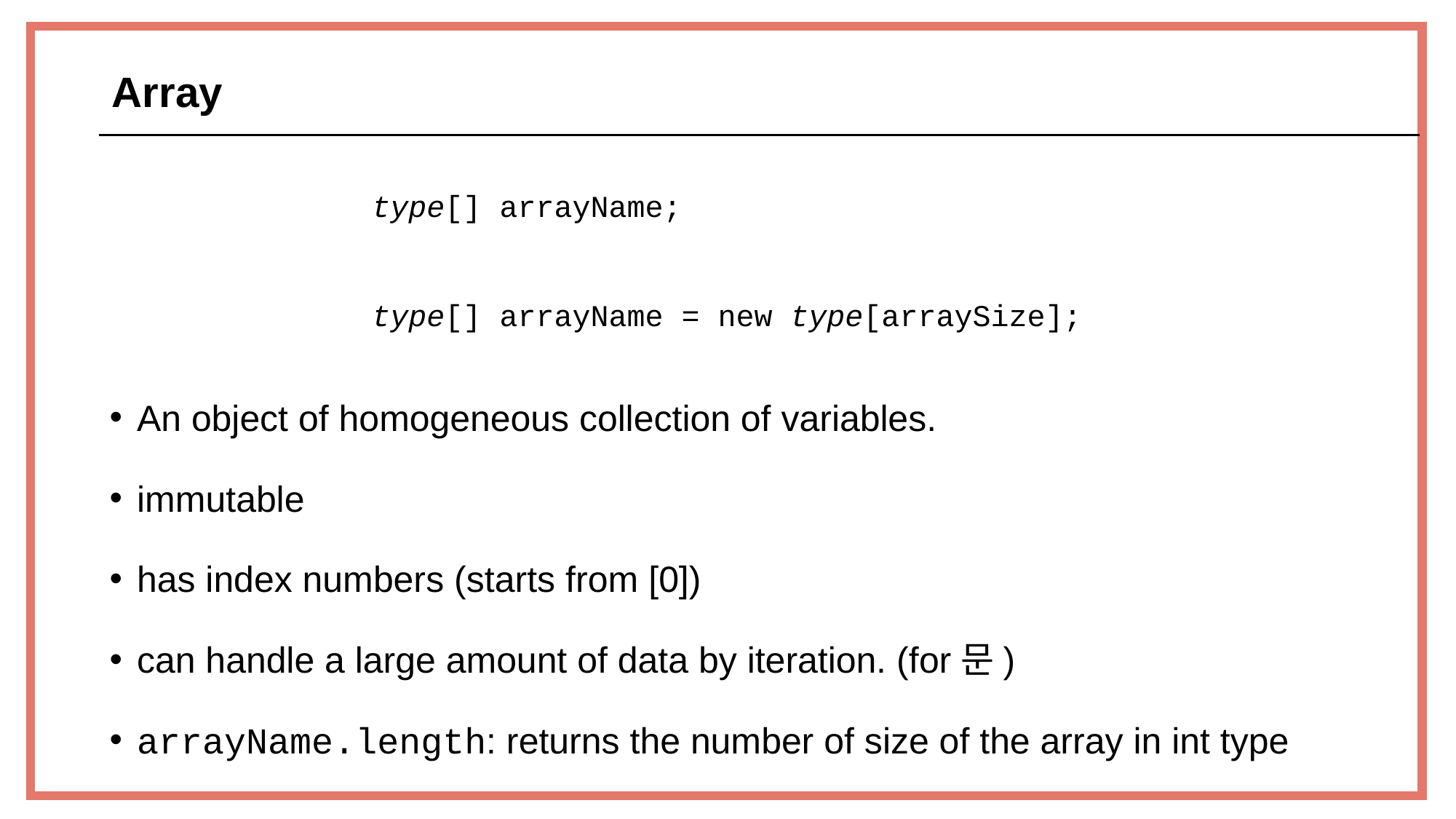

Array
type[] arrayName;

type[] arrayName = new type[arraySize];
An object of homogeneous collection of variables.
immutable
has index numbers (starts from [0])
can handle a large amount of data by iteration. (for문)
arrayName.length: returns the number of size of the array in int type

74